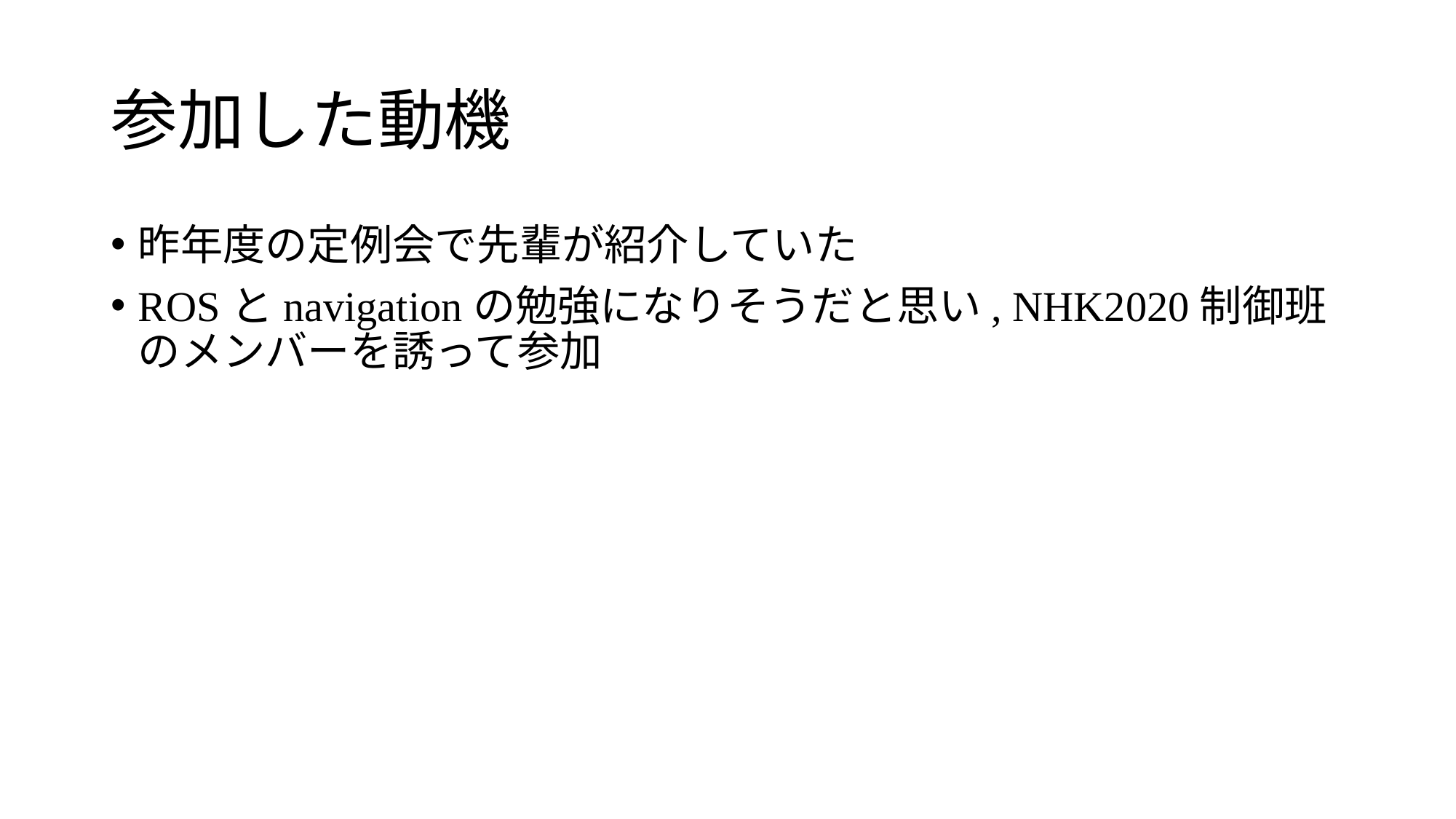

# 参加した動機
昨年度の定例会で先輩が紹介していた
ROSとnavigationの勉強になりそうだと思い, NHK2020制御班のメンバーを誘って参加